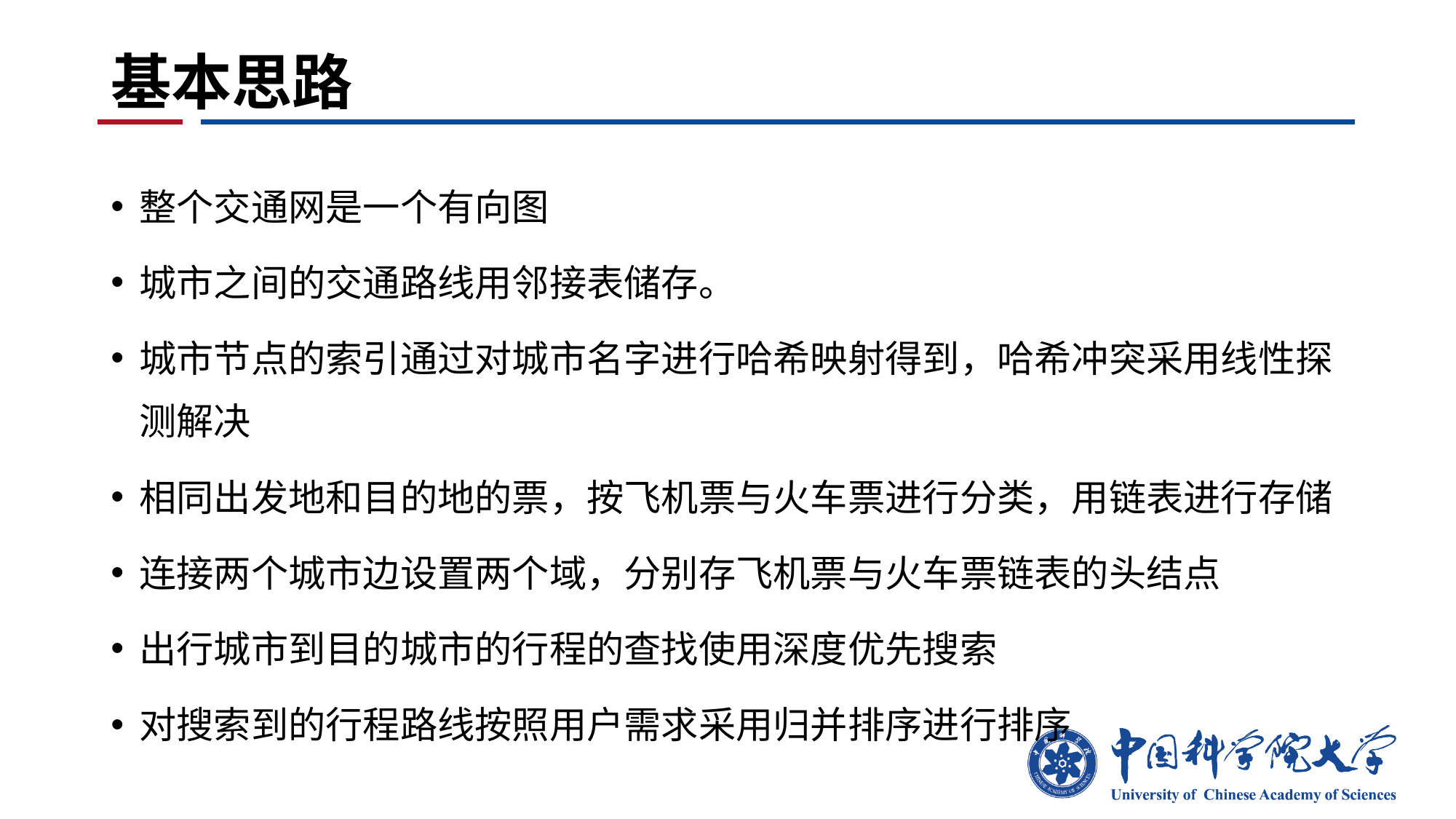

# 基本思路
整个交通网是一个有向图
城市之间的交通路线用邻接表储存。
城市节点的索引通过对城市名字进行哈希映射得到，哈希冲突采用线性探测解决
相同出发地和目的地的票，按飞机票与火车票进行分类，用链表进行存储
连接两个城市边设置两个域，分别存飞机票与火车票链表的头结点
出行城市到目的城市的行程的查找使用深度优先搜索
对搜索到的行程路线按照用户需求采用归并排序进行排序